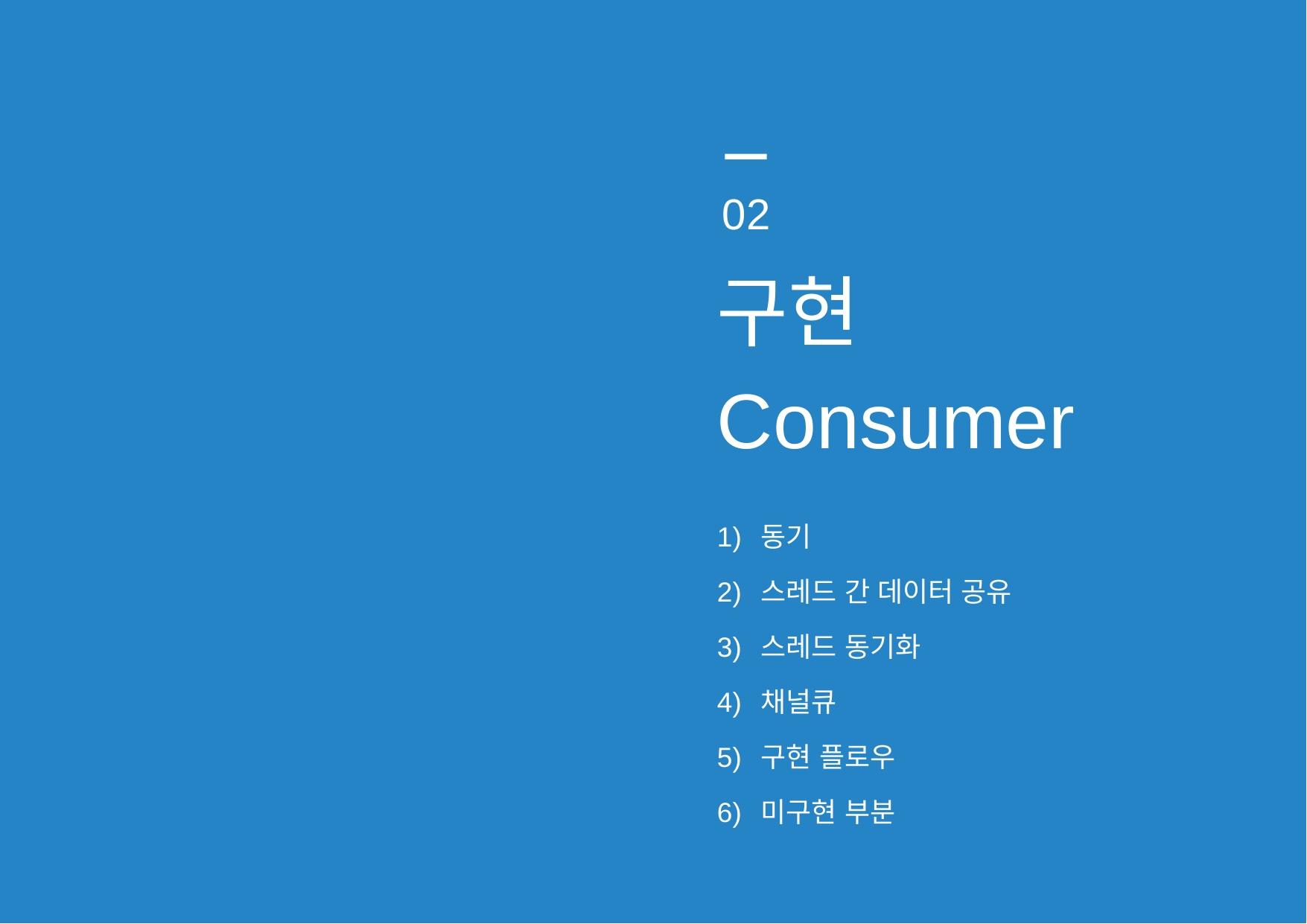

02
구현
Consumer
동기
스레드 간 데이터 공유
스레드 동기화
채널큐
구현 플로우
미구현 부분